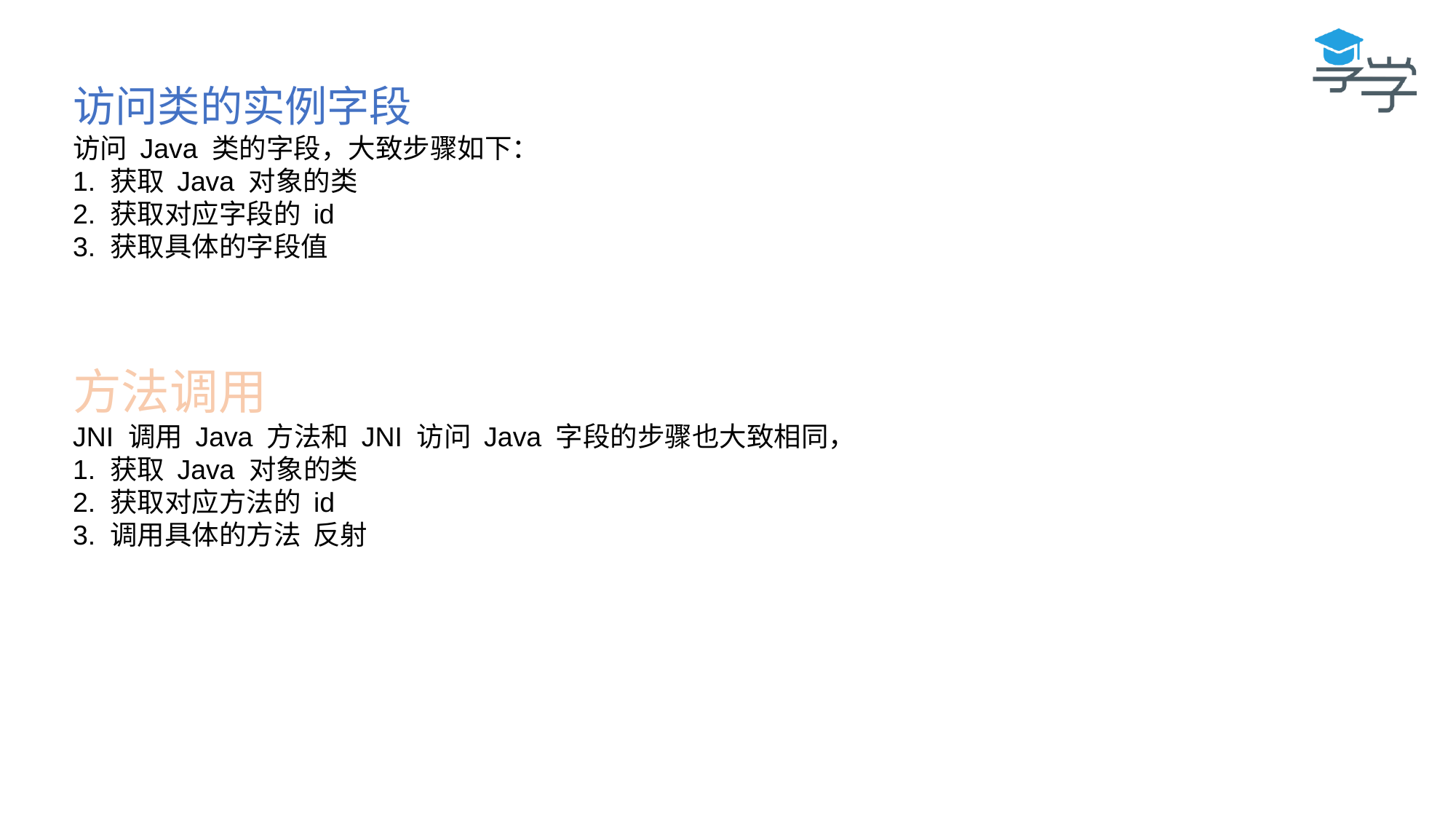

访问类的实例字段
访问 Java 类的字段，大致步骤如下：
1. 获取 Java 对象的类
2. 获取对应字段的 id
3. 获取具体的字段值
方法调用
JNI 调用 Java 方法和 JNI 访问 Java 字段的步骤也大致相同，
1. 获取 Java 对象的类
2. 获取对应方法的 id
3. 调用具体的方法  反射